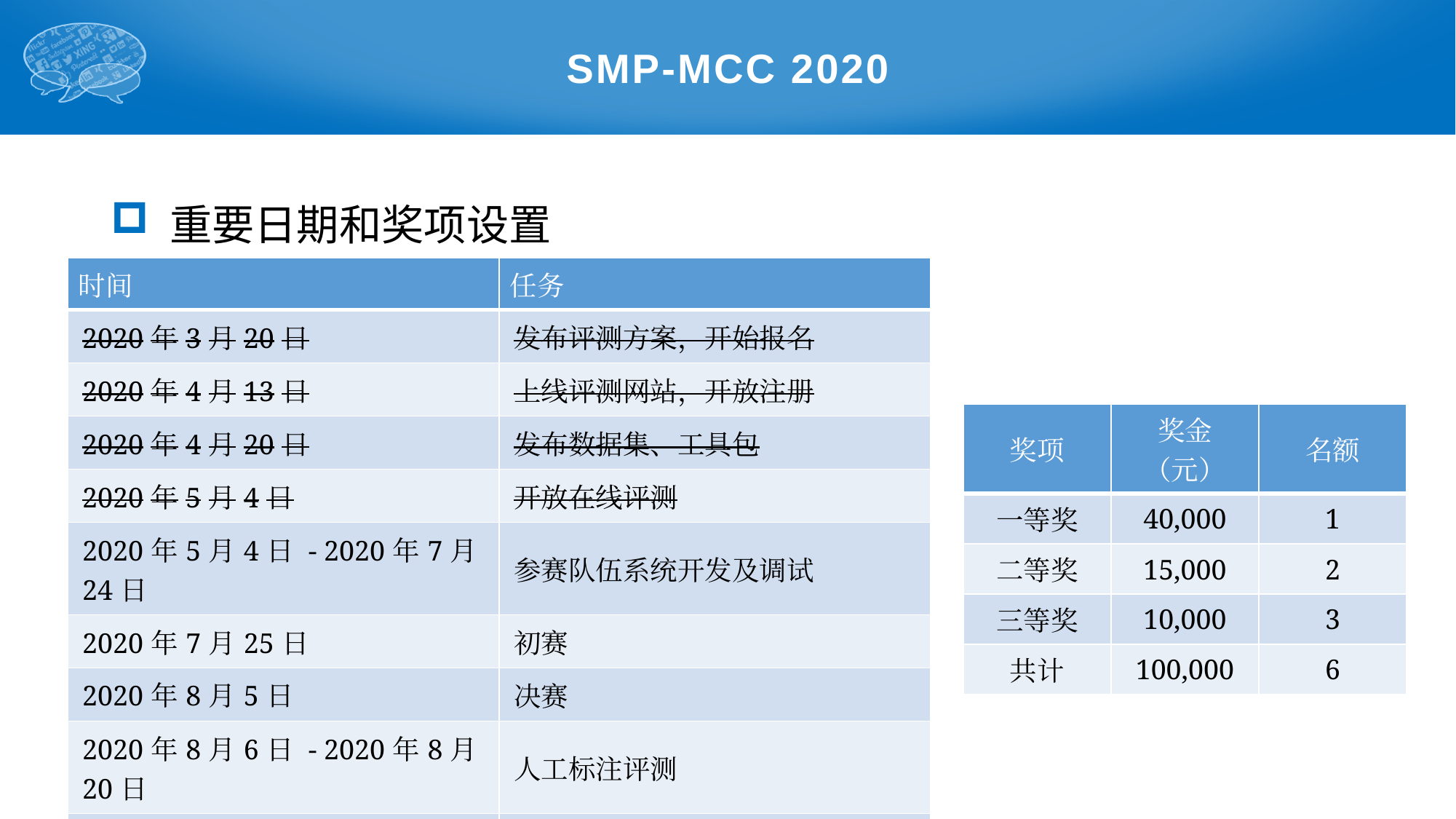

# SMP-MCC 2020
 重要日期和奖项设置
| 时间 | 任务 |
| --- | --- |
| 2020年3月20日 | 发布评测方案，开始报名 |
| 2020年4月13日 | 上线评测网站，开放注册 |
| 2020年4月20日 | 发布数据集、工具包 |
| 2020年5月4日 | 开放在线评测 |
| 2020年5月4日 - 2020年7月24日 | 参赛队伍系统开发及调试 |
| 2020年7月25日 | 初赛 |
| 2020年8月5日 | 决赛 |
| 2020年8月6日 - 2020年8月20日 | 人工标注评测 |
| 2020年9月上旬 | 参赛队伍技术报告及颁奖 |
| 奖项 | 奖金（元） | 名额 |
| --- | --- | --- |
| 一等奖 | 40,000 | 1 |
| 二等奖 | 15,000 | 2 |
| 三等奖 | 10,000 | 3 |
| 共计 | 100,000 | 6 |